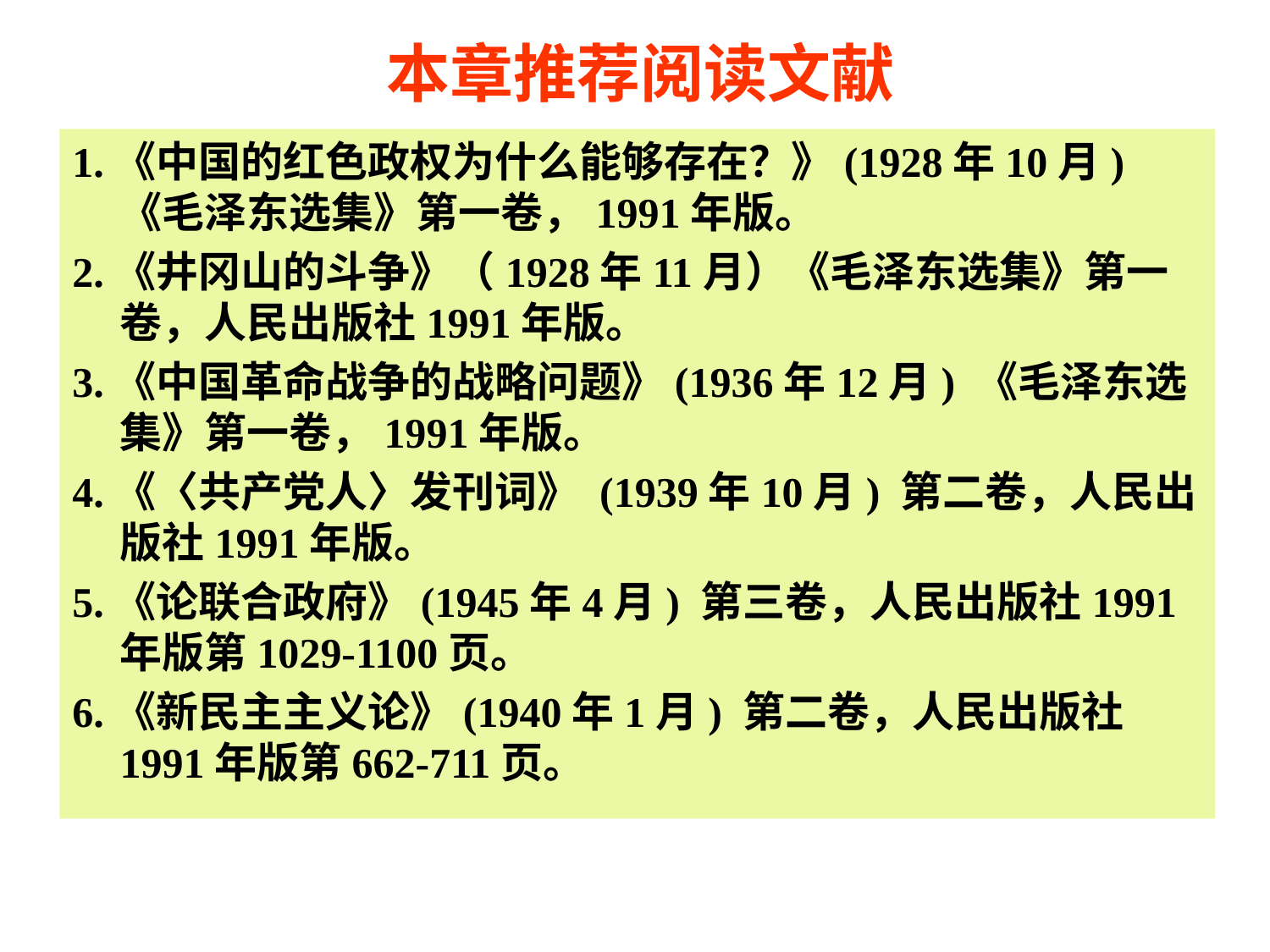

# 本章推荐阅读文献
1.《中国的红色政权为什么能够存在？》(1928年10月)《毛泽东选集》第一卷，1991年版。
2.《井冈山的斗争》（1928年11月）《毛泽东选集》第一卷，人民出版社1991年版。
3.《中国革命战争的战略问题》(1936年12月) 《毛泽东选集》第一卷，1991年版。
4.《〈共产党人〉发刊词》 (1939年10月) 第二卷，人民出版社1991年版。
5.《论联合政府》(1945年4月) 第三卷，人民出版社1991年版第1029-1100页。
6.《新民主主义论》(1940年1月) 第二卷，人民出版社1991年版第662-711页。